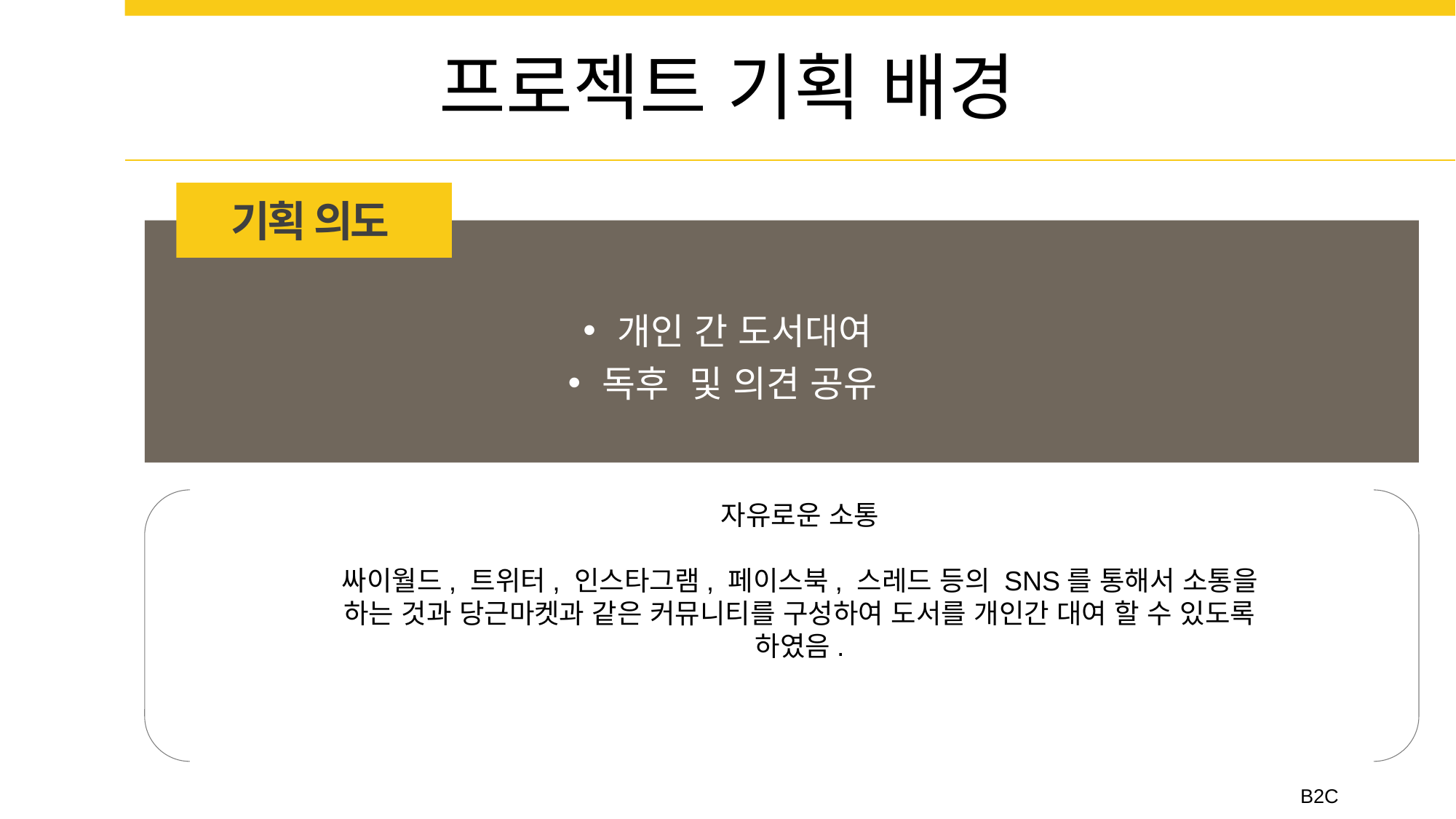

프로젝트 기획 배경

기획 의도
개인 간 도서대여
독후  및 의견 공유

자유로운 소통

싸이월드, 트위터, 인스타그램, 페이스북, 스레드 등의 SNS를 통해서 소통을 하는 것과 당근마켓과 같은 커뮤니티를 구성하여 도서를 개인간 대여 할 수 있도록 하였음.
B2C